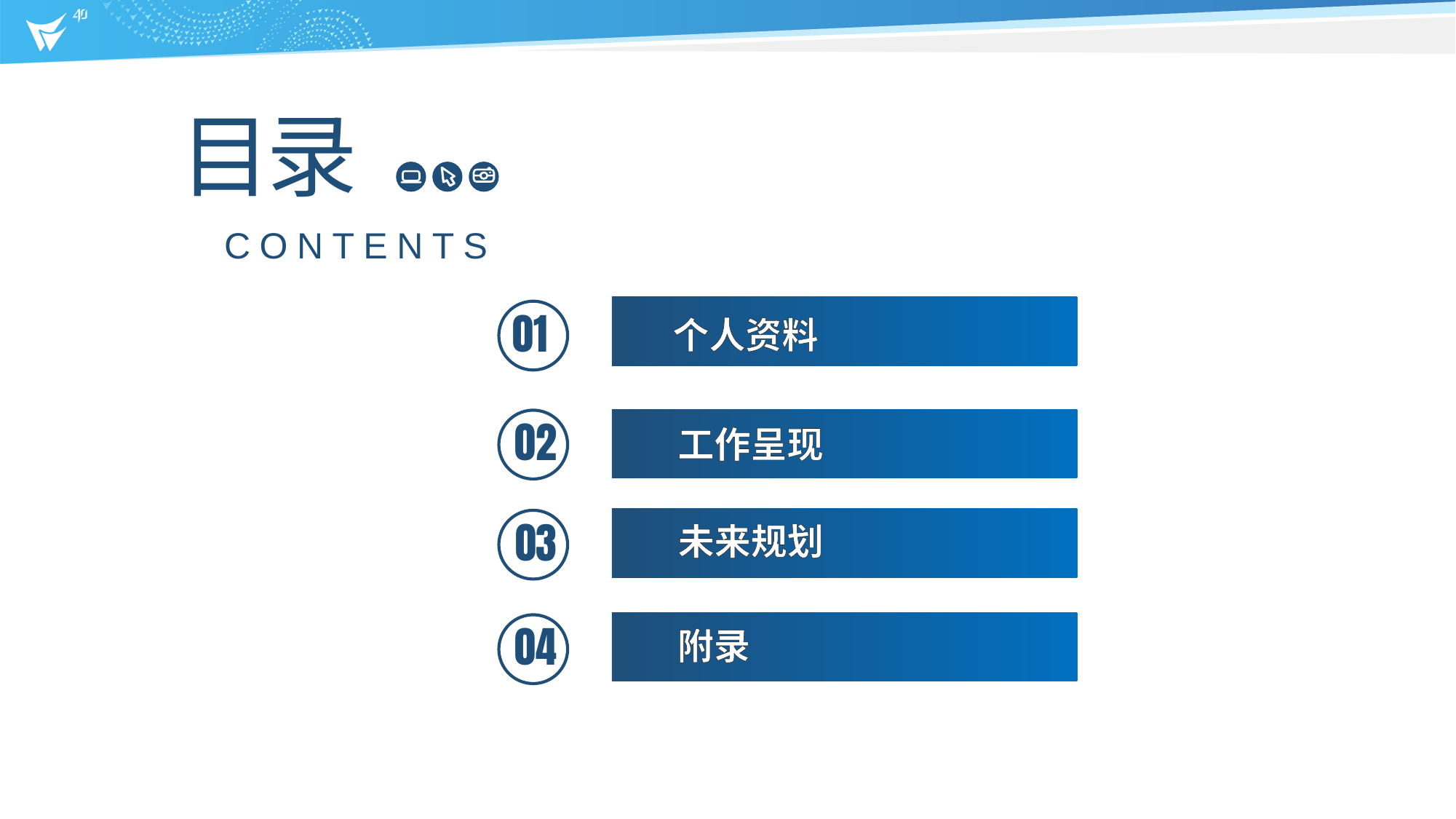

目录

CONTENTS

个人资料

01

工作呈现

02

未来规划

03

附录

04